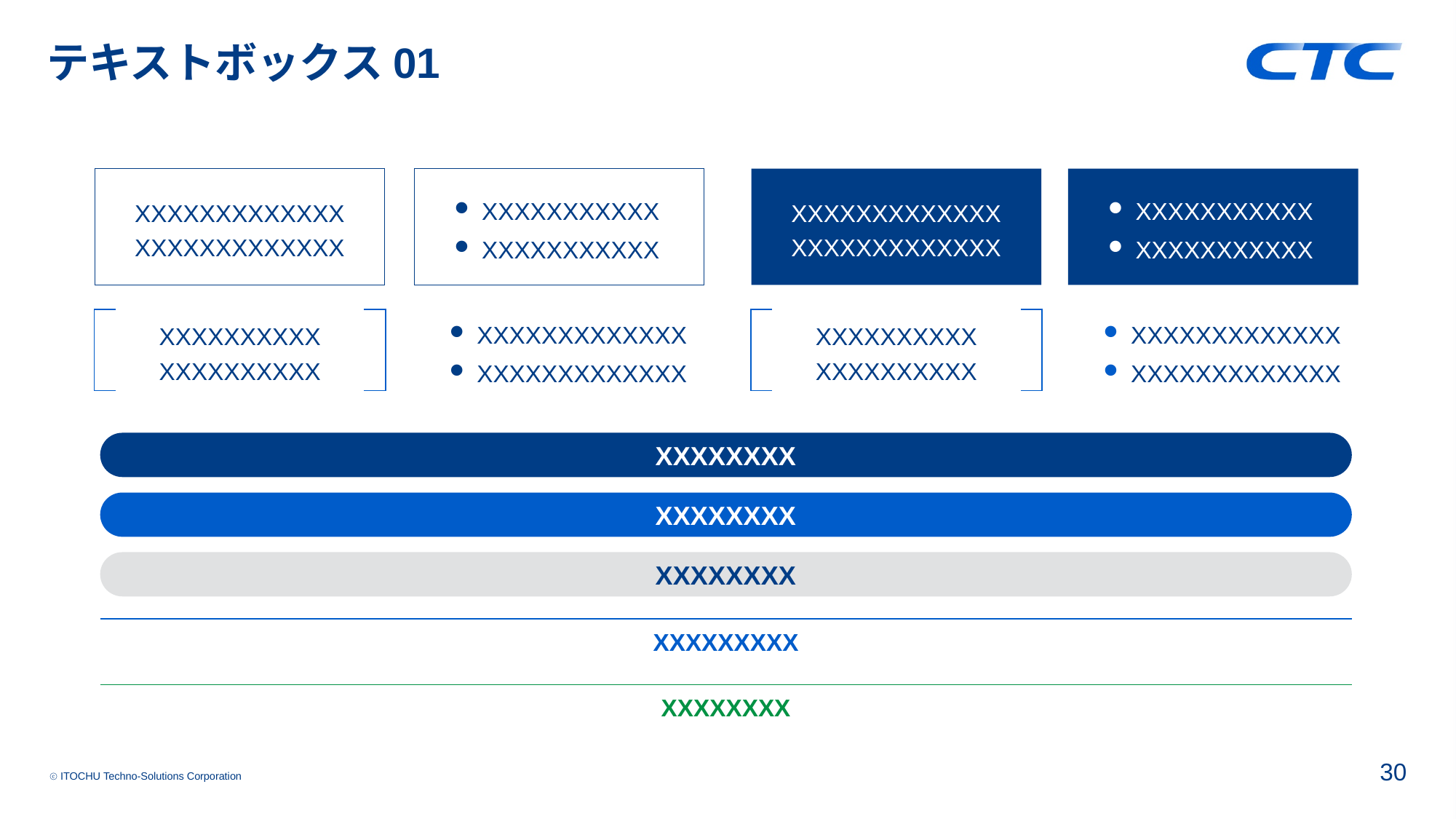

# テキストボックス01
XXXXXXXXXXXXXXXXXXXXXXXXXX
XXXXXXXXXXX
XXXXXXXXXXX
XXXXXXXXXXXXXXXXXXXXXXXXXX
XXXXXXXXXXX
XXXXXXXXXXX

XXXXXXXXXXXXXXXXXXXX

XXXXXXXXXXXXXXXXXXXX
XXXXXXXXXXXXX
XXXXXXXXXXXXX
XXXXXXXXXXXXX
XXXXXXXXXXXXX
XXXXXXXX
XXXXXXXX
XXXXXXXX
| XXXXXXXXX |
| --- |
| XXXXXXXX |
| --- |